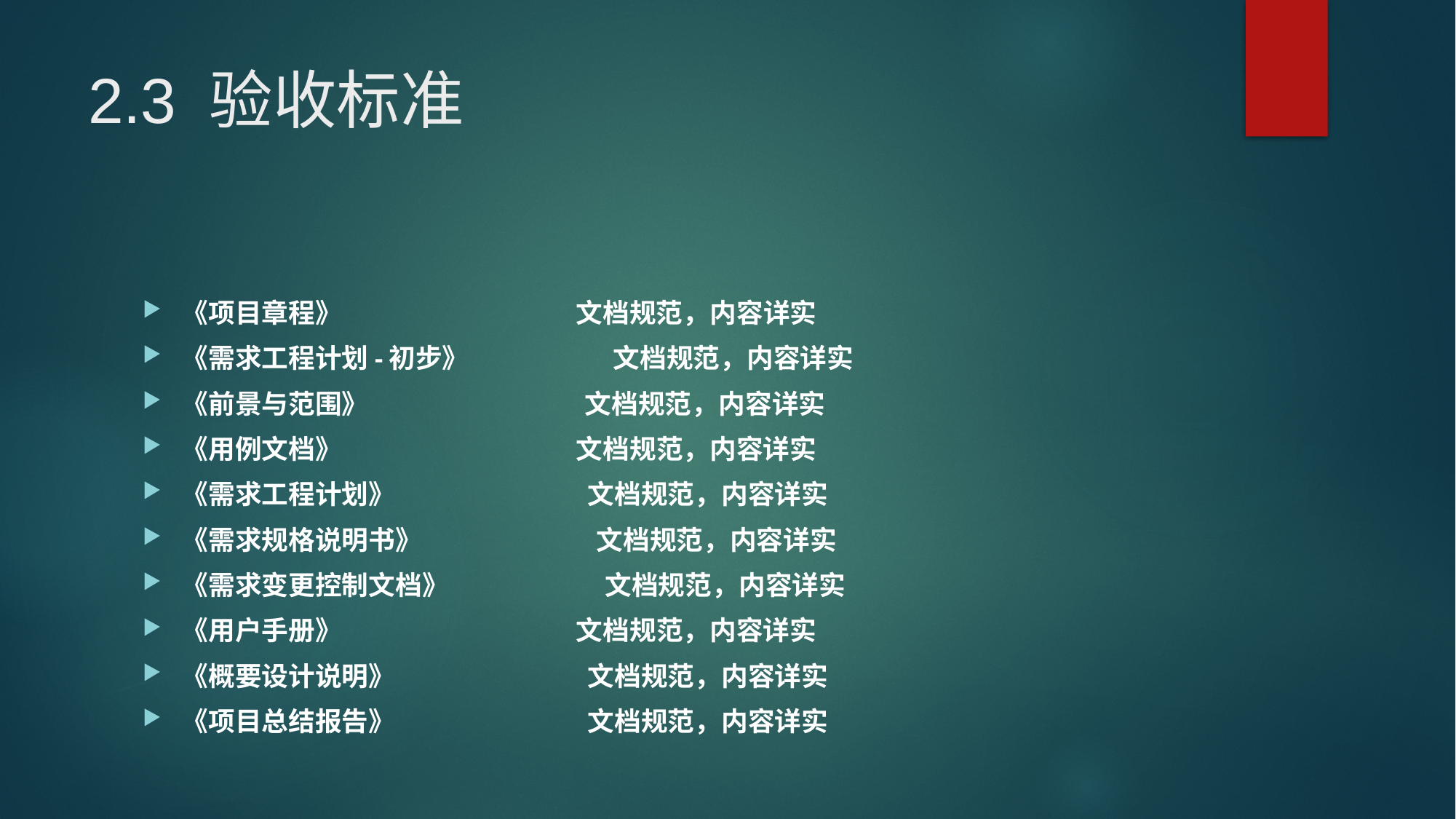

# 2.3 验收标准

《项目章程》                                       文档规范，内容详实
《需求工程计划-初步》                        文档规范，内容详实
《前景与范围》                                    文档规范，内容详实
《用例文档》                                       文档规范，内容详实
《需求工程计划》                                文档规范，内容详实
《需求规格说明书》                             文档规范，内容详实
《需求变更控制文档》                          文档规范，内容详实
《用户手册》                                       文档规范，内容详实
《概要设计说明》                                文档规范，内容详实
《项目总结报告》                                文档规范，内容详实